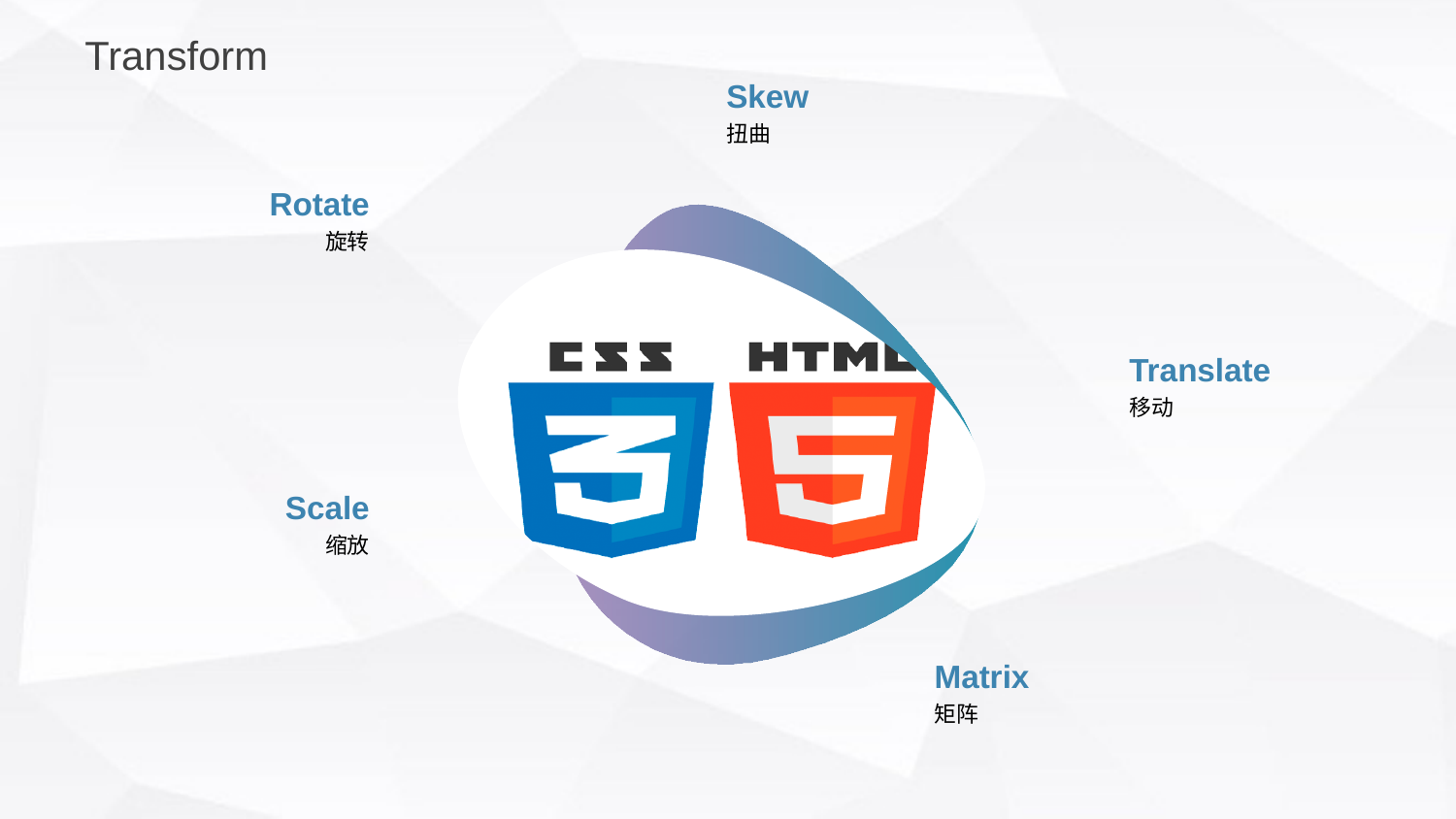

Transform
Skew
扭曲
Rotate
旋转

Translate
移动
Scale
缩放

Matrix
矩阵